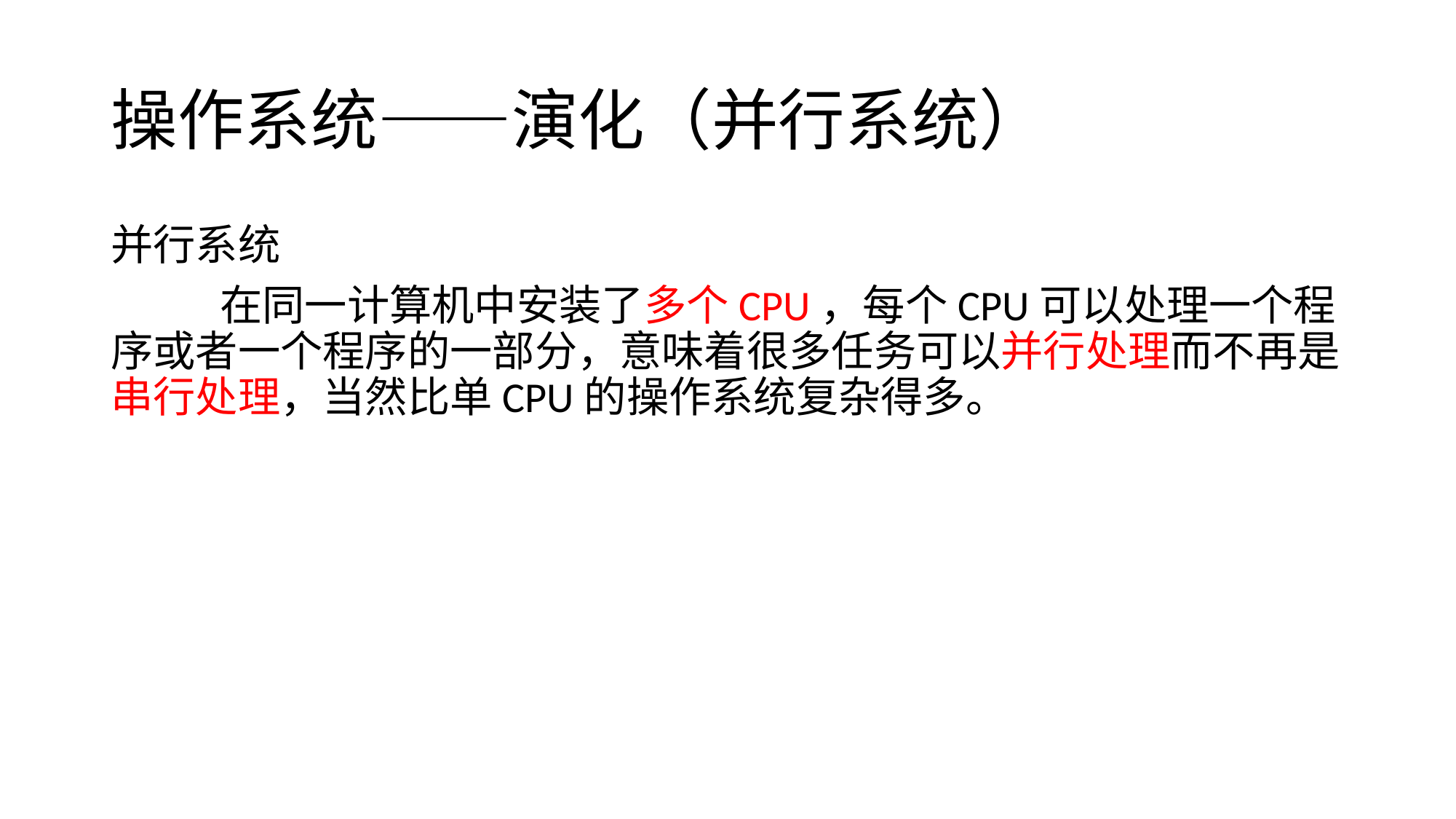

# 操作系统——演化（并行系统）
并行系统
	在同一计算机中安装了多个CPU，每个CPU可以处理一个程序或者一个程序的一部分，意味着很多任务可以并行处理而不再是串行处理，当然比单CPU的操作系统复杂得多。